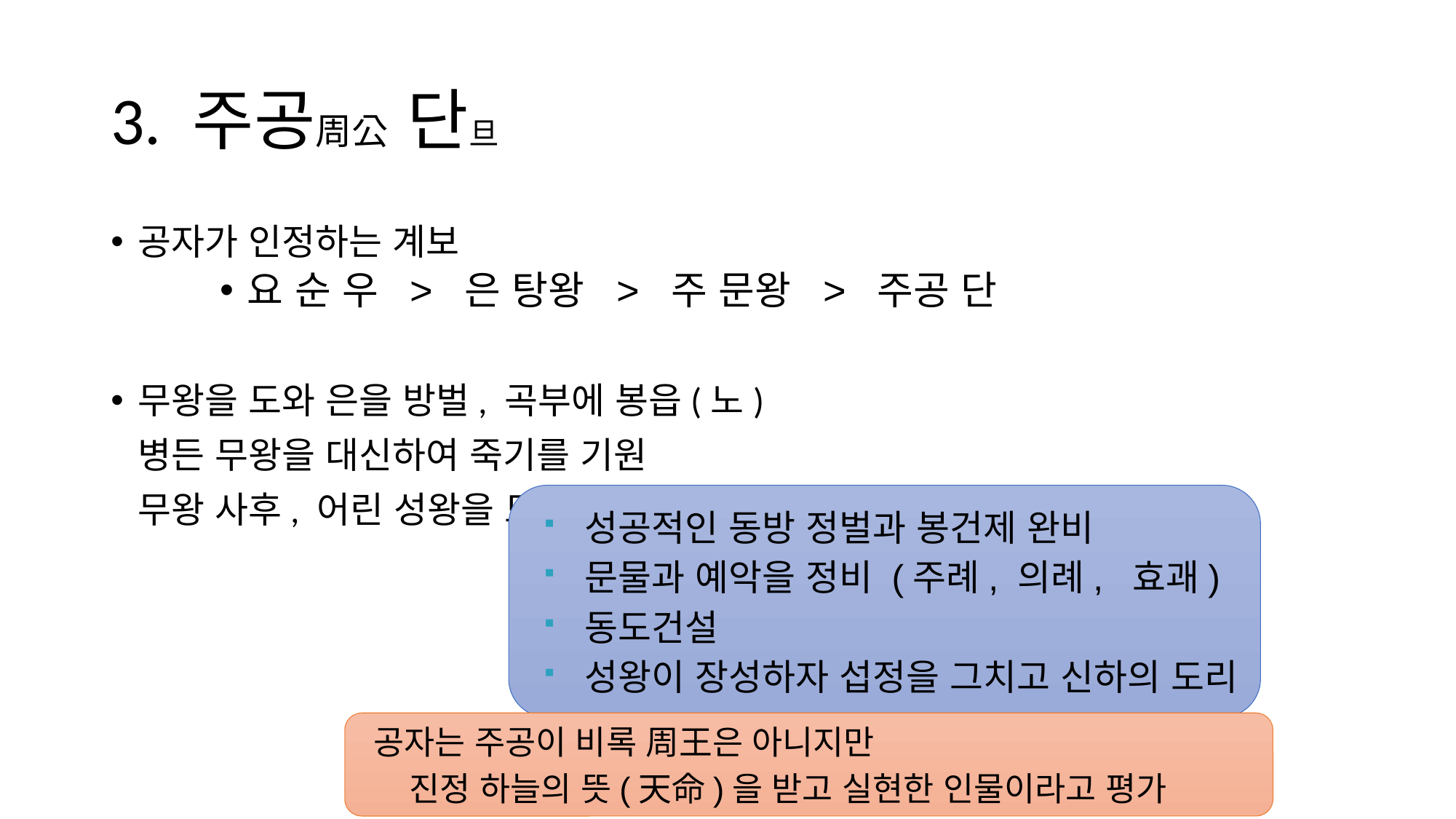

# 3. 주공周公 단旦
공자가 인정하는 계보
요 순 우  >  은 탕왕  >  주 문왕  >  주공 단

무왕을 도와 은을 방벌, 곡부에 봉읍(노)
	병든 무왕을 대신하여 죽기를 기원
	무왕 사후, 어린 성왕을 도와 섭정(7년)
성공적인 동방 정벌과 봉건제 완비
문물과 예악을 정비 (주례, 의례,  효괘)
동도건설
성왕이 장성하자 섭정을 그치고 신하의 도리
공자는 주공이 비록 周王은 아니지만
   진정 하늘의 뜻(天命)을 받고 실현한 인물이라고 평가